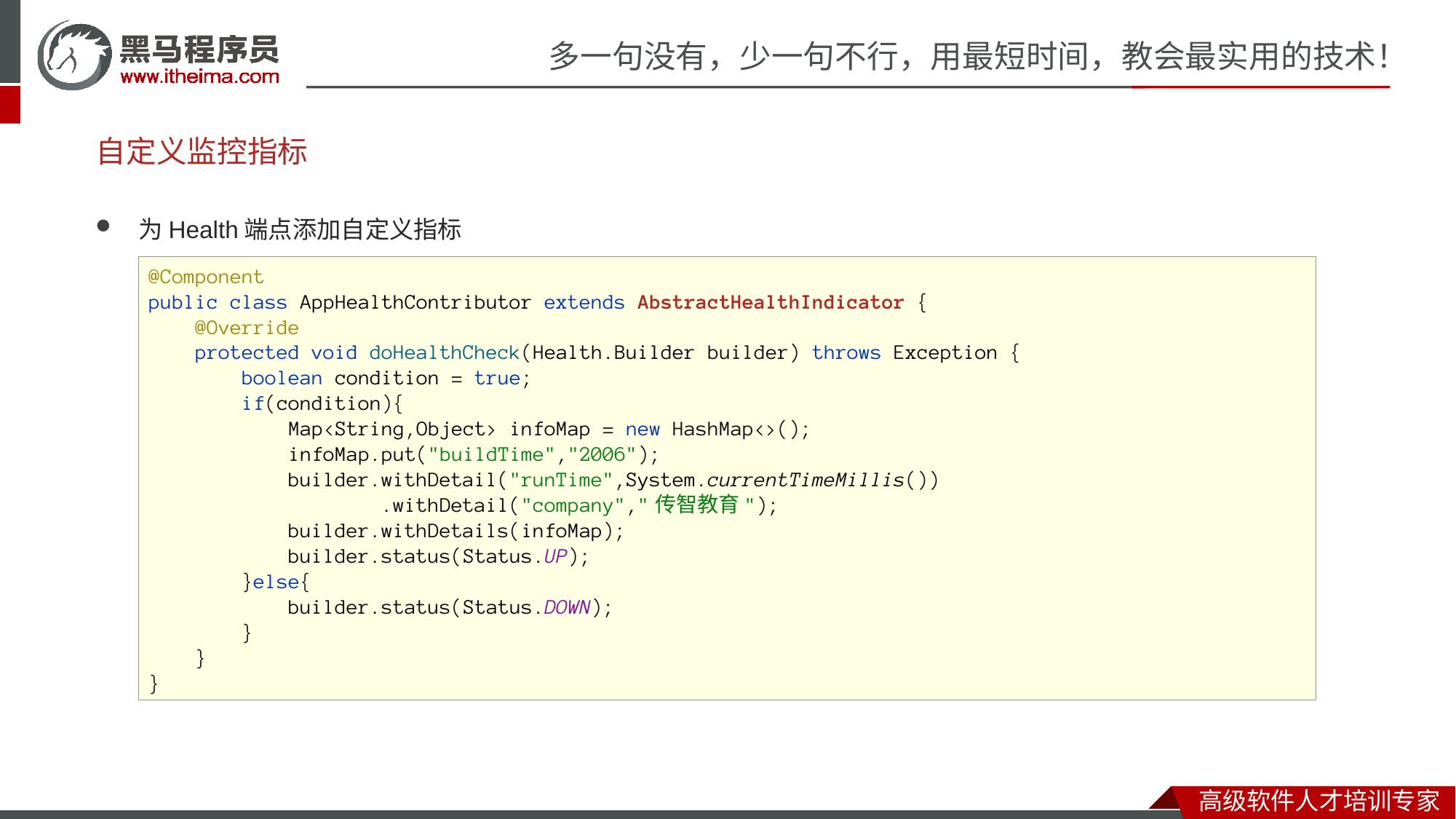

# 自定义监控指标
为Health端点添加自定义指标

@Component
public class AppHealthContributor extends AbstractHealthIndicator {
    @Override
    protected void doHealthCheck(Health.Builder builder) throws Exception {
        boolean condition = true;
        if(condition){
            Map<String,Object> infoMap = new HashMap<>();
            infoMap.put("buildTime","2006");
            builder.withDetail("runTime",System.currentTimeMillis())
                    .withDetail("company","传智教育");
            builder.withDetails(infoMap);
            builder.status(Status.UP);
        }else{
            builder.status(Status.DOWN);
        }
    }
}